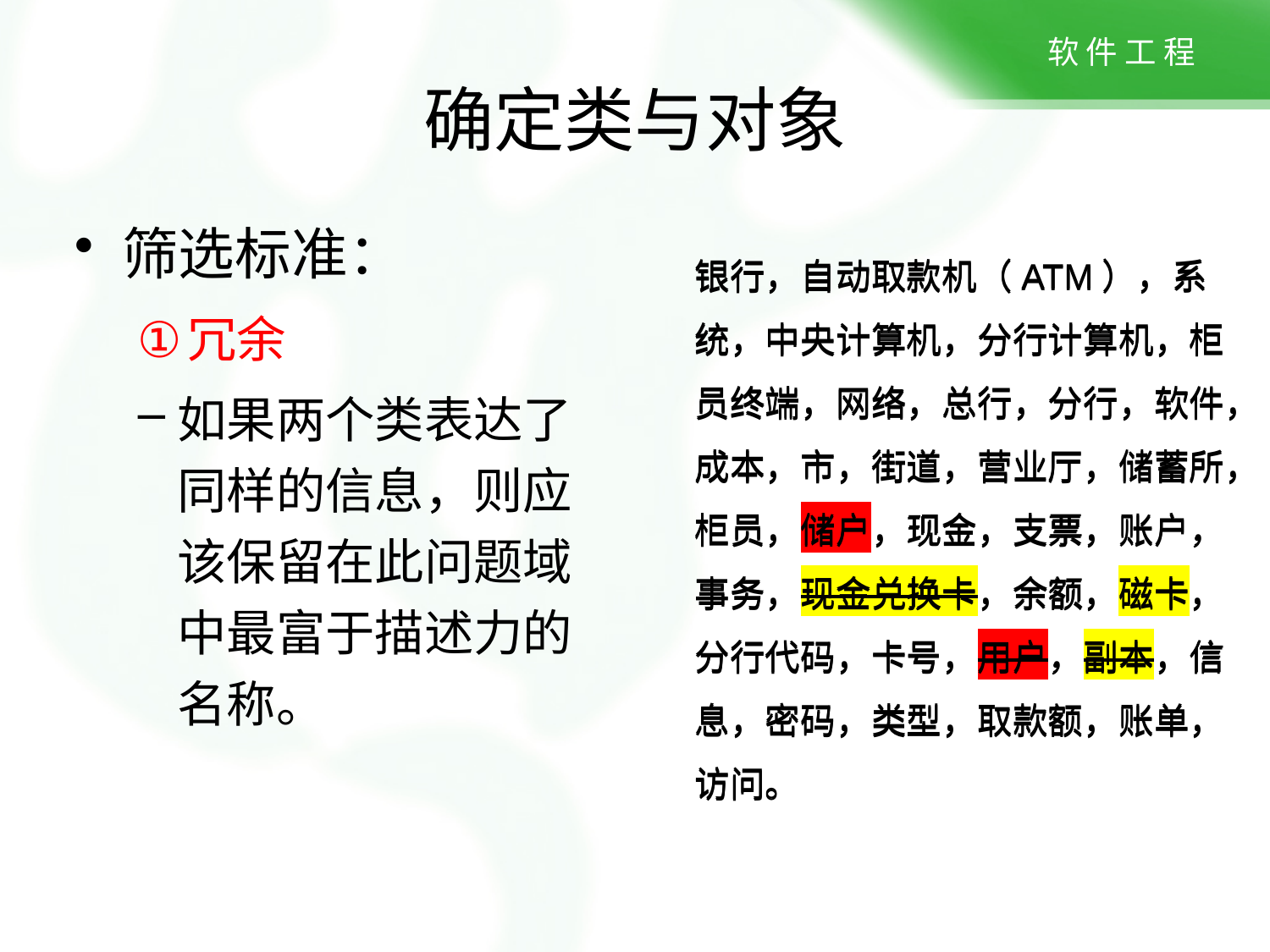

# 确定类与对象
筛选标准：
冗余
如果两个类表达了同样的信息，则应该保留在此问题域中最富于描述力的名称。

银行，自动取款机（ATM），系统，中央计算机，分行计算机，柜员终端，网络，总行，分行，软件，成本，市，街道，营业厅，储蓄所，柜员，储户，现金，支票，账户，事务，现金兑换卡，余额，磁卡，分行代码，卡号，用户，副本，信息，密码，类型，取款额，账单，访问。

银行，自动取款机（ATM），系统，中央计算机，分行计算机，柜员终端，网络，总行，分行，软件，成本，市，街道，营业厅，储蓄所，柜员，储户，现金，支票，账户，事务，现金兑换卡，余额，磁卡，分行代码，卡号，用户，副本，信息，密码，类型，取款额，账单，访问。